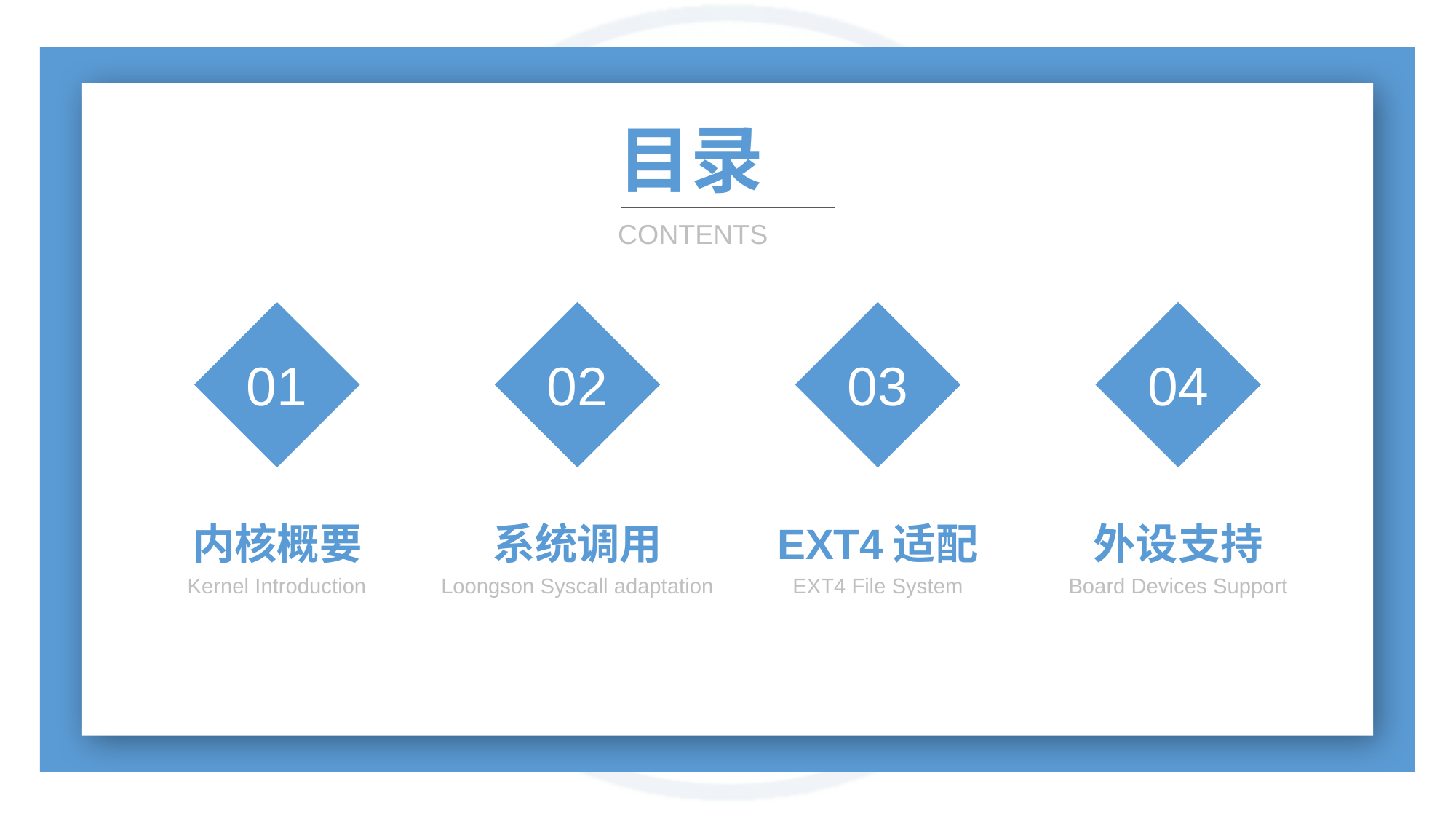

目录
CONTENTS

01

02

03

04
内核概要
Kernel Introduction
EXT4适配
EXT4 File System
外设支持
Board Devices Support
系统调用
Loongson Syscall adaptation
合作QQ： 243001978